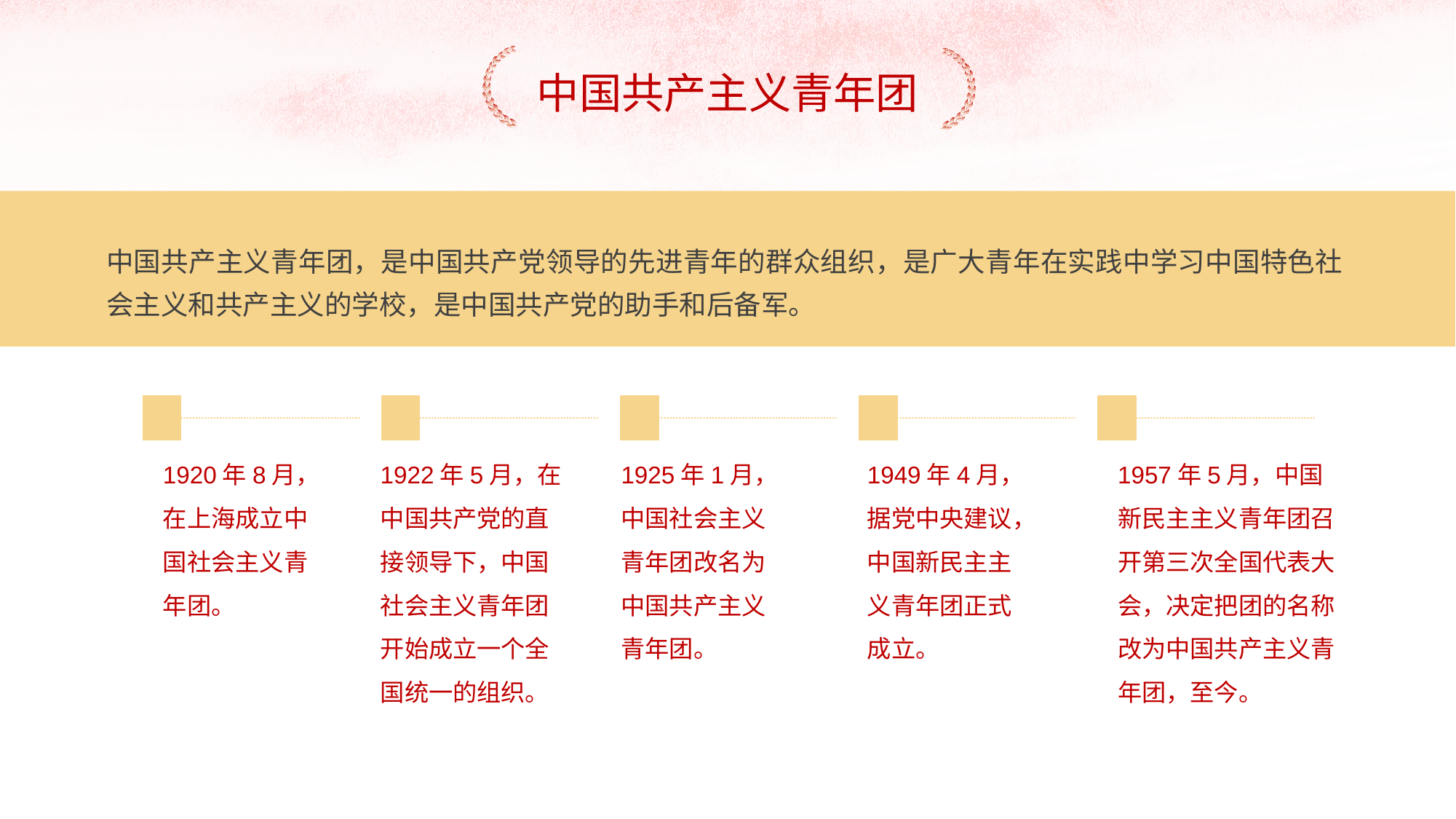

中国共产主义青年团

中国共产主义青年团，是中国共产党领导的先进青年的群众组织，是广大青年在实践中学习中国特色社会主义和共产主义的学校，是中国共产党的助手和后备军。

1920年8月，在上海成立中国社会主义青年团。
1922年5月，在中国共产党的直接领导下，中国社会主义青年团开始成立一个全国统一的组织。
1925年1月，中国社会主义青年团改名为中国共产主义青年团。
1949年4月，据党中央建议，中国新民主主义青年团正式成立。
1957年5月，中国新民主主义青年团召开第三次全国代表大会，决定把团的名称改为中国共产主义青年团，至今。